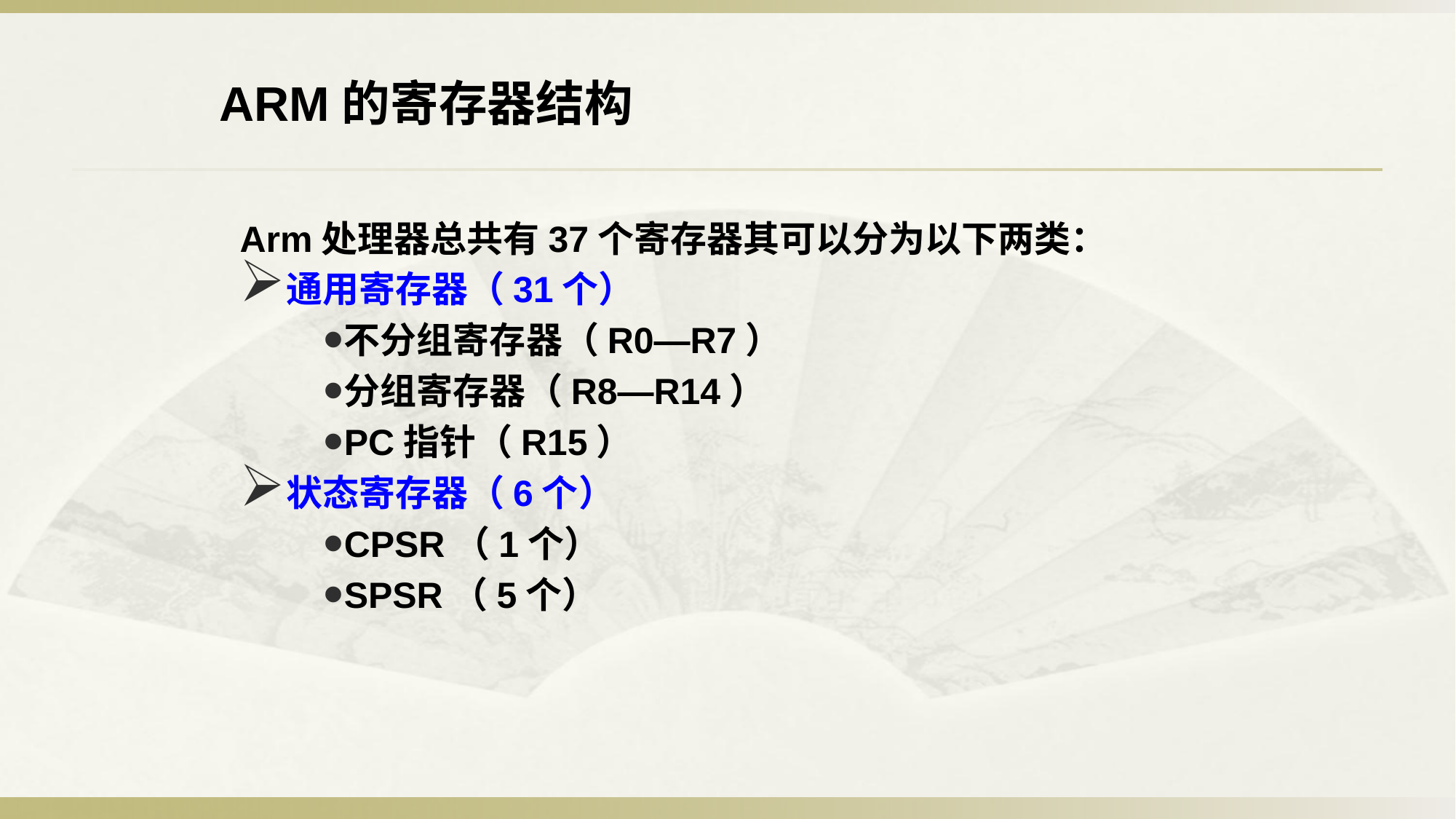

ARM的寄存器结构
Arm处理器总共有37个寄存器其可以分为以下两类：
通用寄存器（31个）
不分组寄存器（R0—R7）
分组寄存器（R8—R14）
PC指针（R15）
状态寄存器（6个）
CPSR（1个）
SPSR（5个）